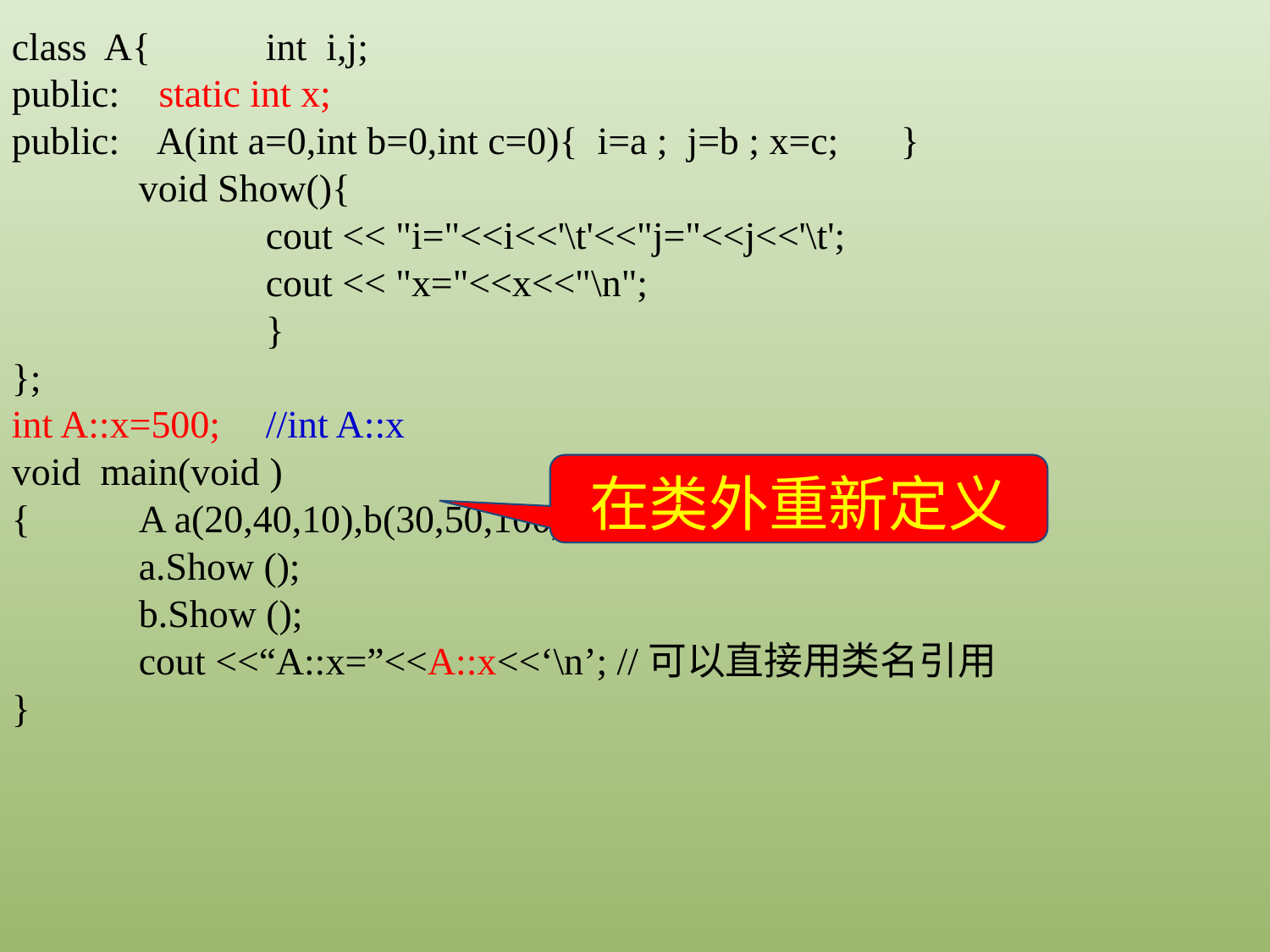

class  A{	int  i,j;
public:    static int x;
public:    A(int a=0,int b=0,int c=0){  i=a ;  j=b ; x=c;	}
	void Show(){
		cout << "i="<<i<<'\t'<<"j="<<j<<'\t';
		cout << "x="<<x<<"\n";
		}
};
int A::x=500;	//int A::x
void  main(void )
{	A a(20,40,10),b(30,50,100);
	a.Show ();
	b.Show ();
	cout <<“A::x=”<<A::x<<‘\n’; //可以直接用类名引用
}
在类外重新定义
818